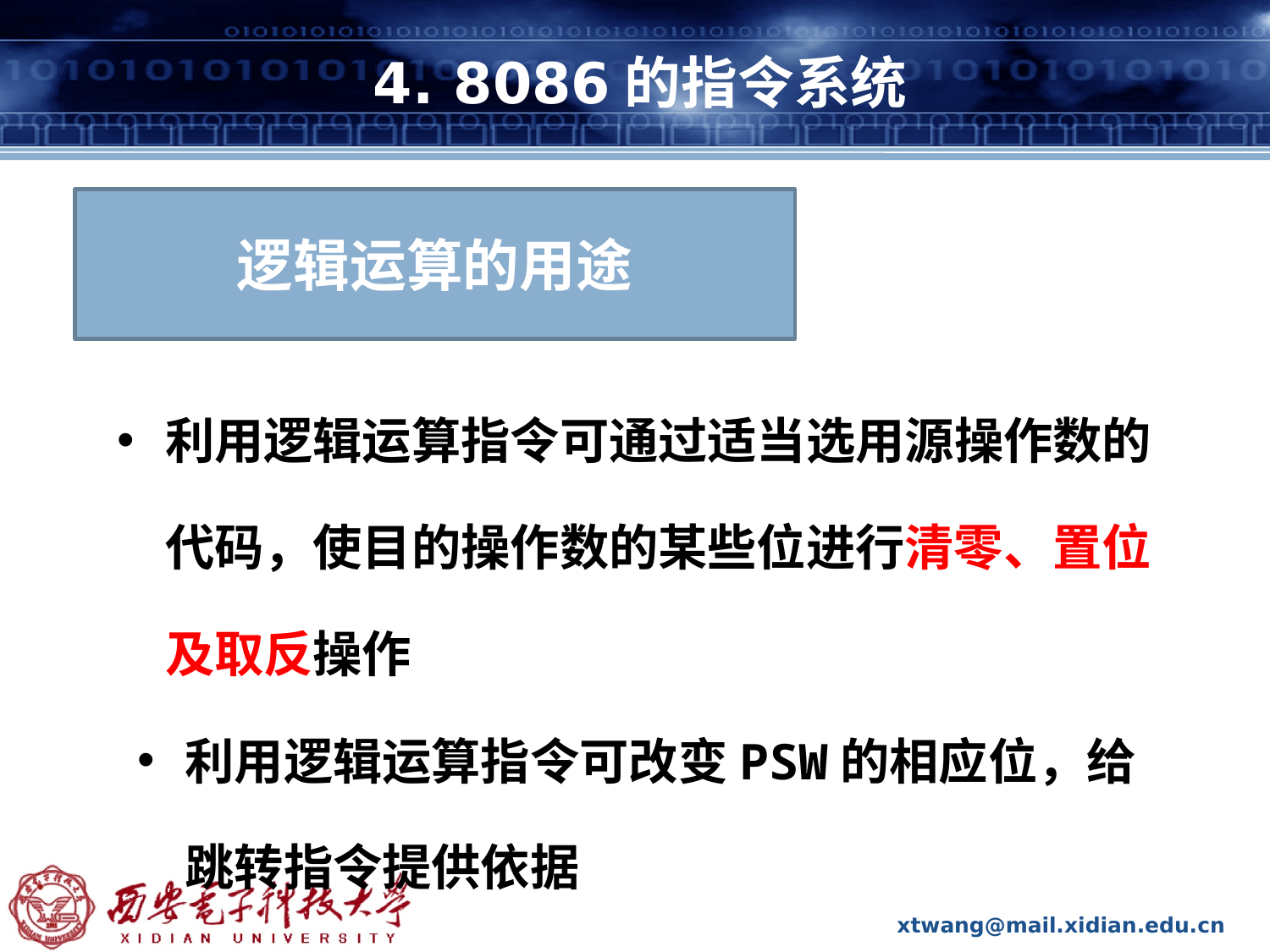

# 4. 8086的指令系统
逻辑运算的用途
利用逻辑运算指令可通过适当选用源操作数的代码，使目的操作数的某些位进行清零、置位及取反操作
利用逻辑运算指令可改变PSW的相应位，给跳转指令提供依据